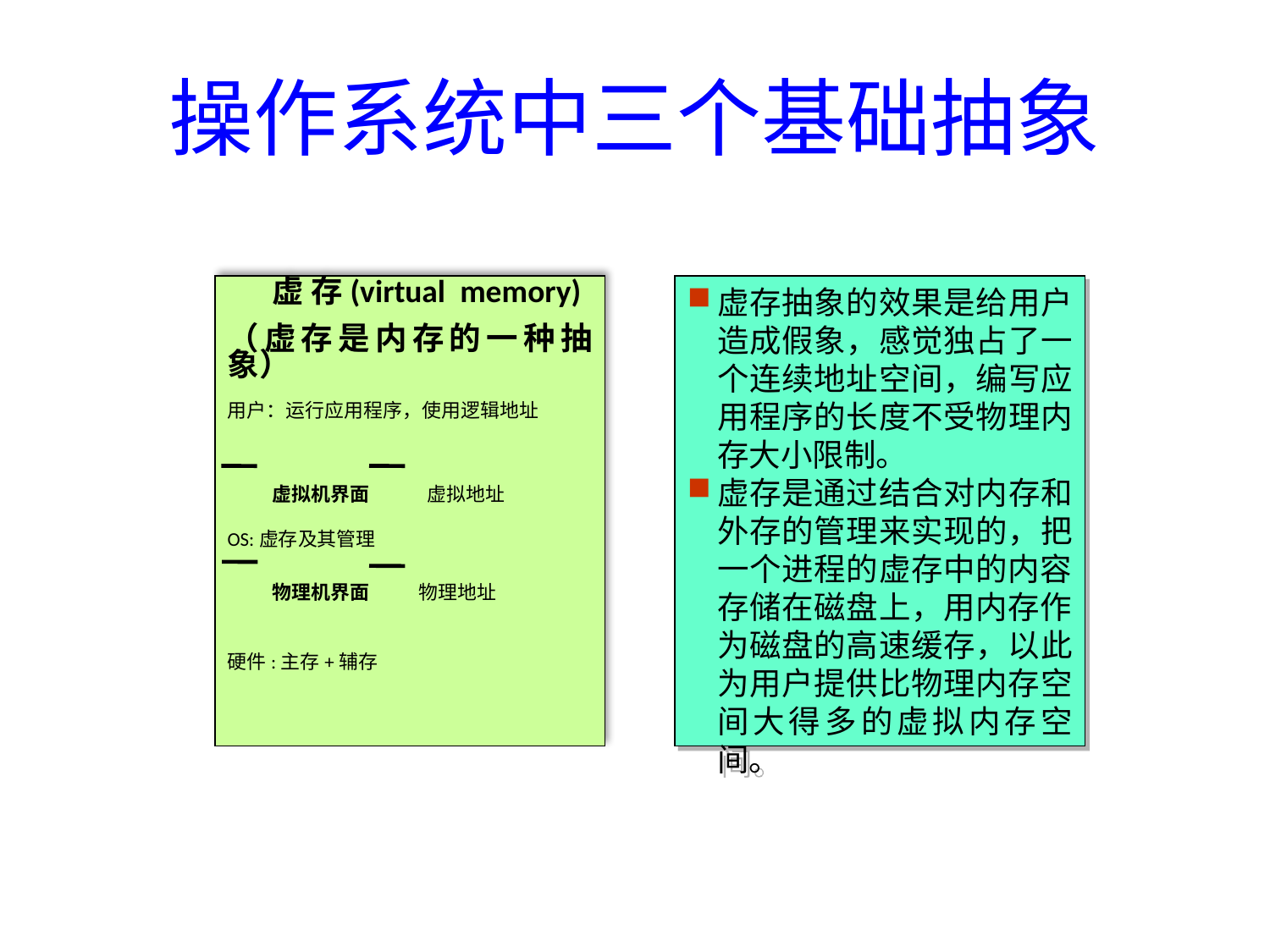

# 操作系统中三个基础抽象
          虚 存(virtual  memory)
（虚存是内存的一种抽象）
用户：运行应用程序，使用逻辑地址

         虚拟机界面             虚拟地址
OS:虚存及其管理

         物理机界面           物理地址

硬件:主存+辅存
虚存抽象的效果是给用户造成假象，感觉独占了一个连续地址空间，编写应用程序的长度不受物理内存大小限制。
虚存是通过结合对内存和外存的管理来实现的，把一个进程的虚存中的内容存储在磁盘上，用内存作为磁盘的高速缓存，以此为用户提供比物理内存空间大得多的虚拟内存空间。